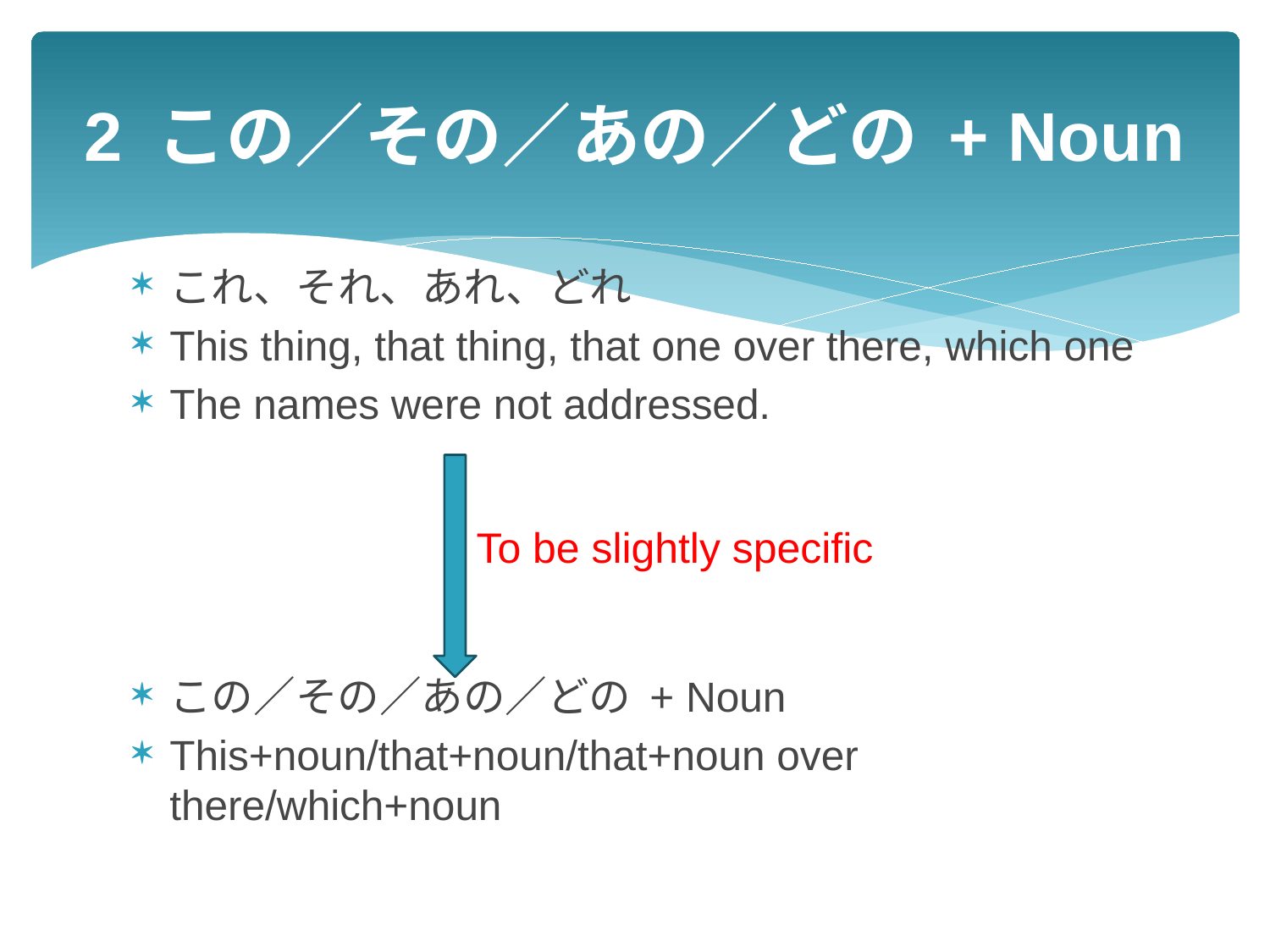

# 2 この／その／あの／どの + Noun
これ、それ、あれ、どれ
This thing, that thing, that one over there, which one
The names were not addressed.

この／その／あの／どの + Noun
This+noun/that+noun/that+noun over there/which+noun

To be slightly specific